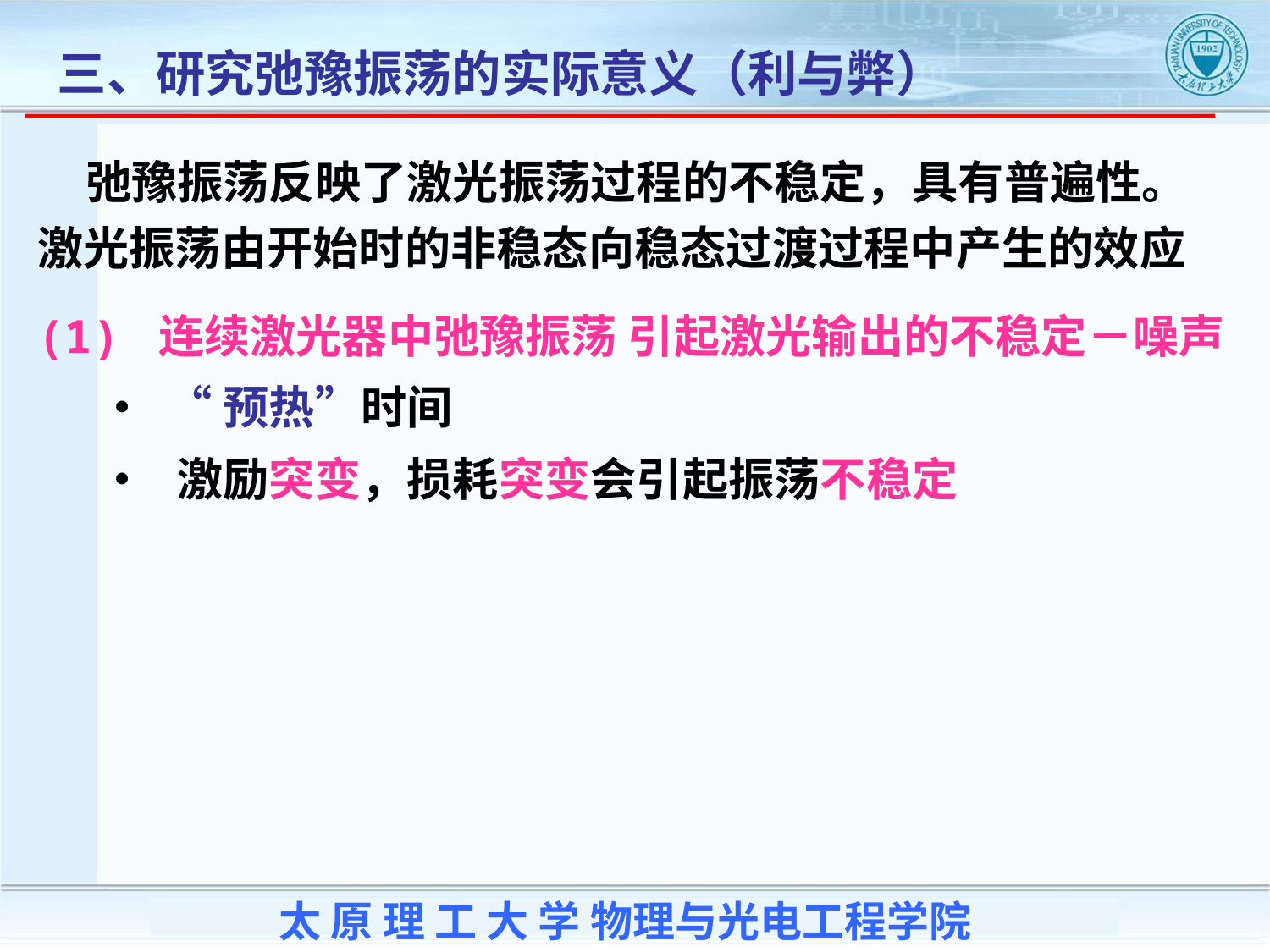

三、研究弛豫振荡的实际意义（利与弊）

    弛豫振荡反映了激光振荡过程的不稳定，具有普遍性。激光振荡由开始时的非稳态向稳态过渡过程中产生的效应
(1) 连续激光器中弛豫振荡 引起激光输出的不稳定－噪声
      •  “预热”时间
      •  激励突变，损耗突变会引起振荡不稳定